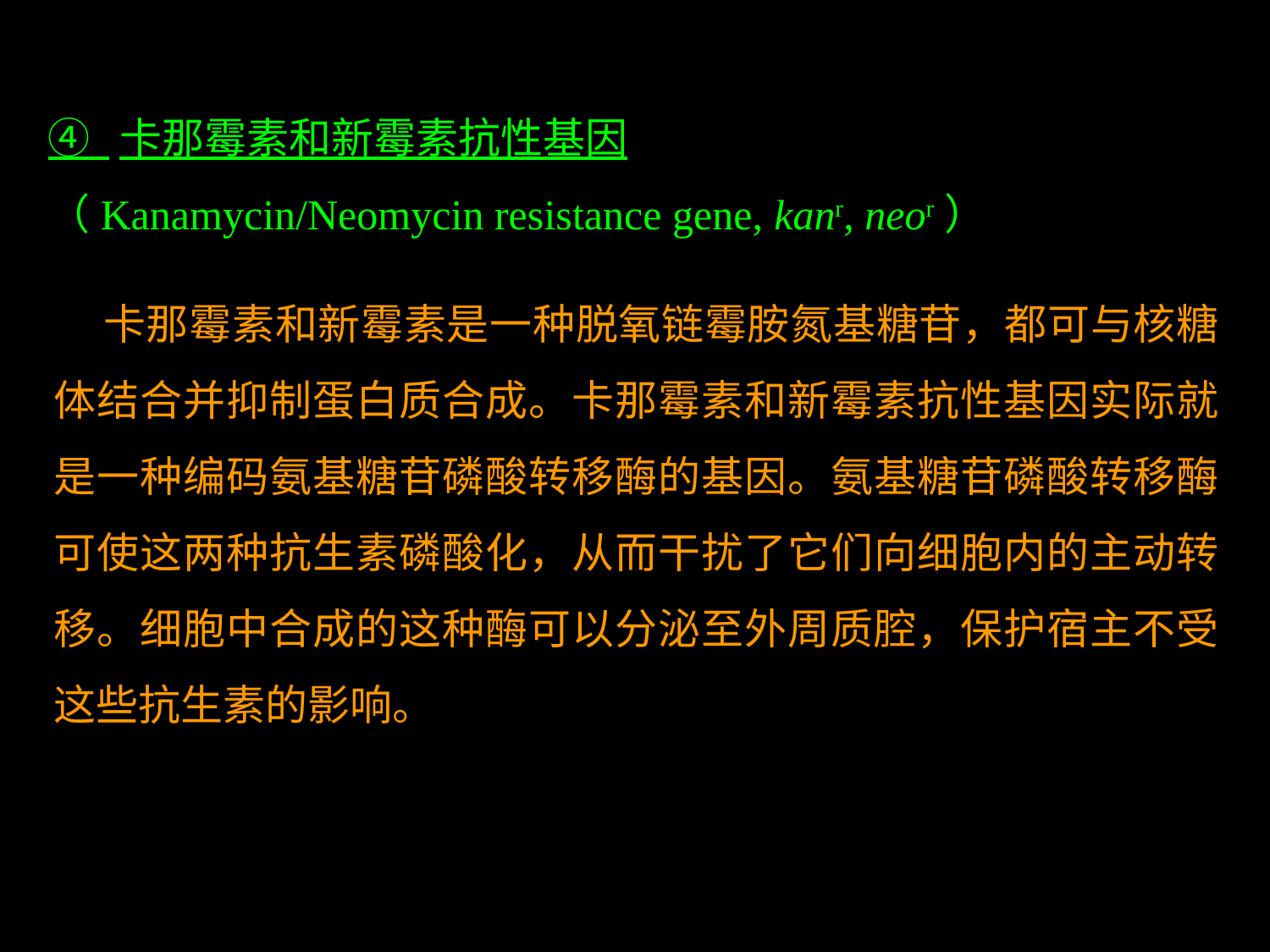

④  卡那霉素和新霉素抗性基因
（Kanamycin/Neomycin resistance gene, kanr, neor）
卡那霉素和新霉素是一种脱氧链霉胺氮基糖苷，都可与核糖体结合并抑制蛋白质合成。卡那霉素和新霉素抗性基因实际就是一种编码氨基糖苷磷酸转移酶的基因。氨基糖苷磷酸转移酶可使这两种抗生素磷酸化，从而干扰了它们向细胞内的主动转移。细胞中合成的这种酶可以分泌至外周质腔，保护宿主不受这些抗生素的影响。